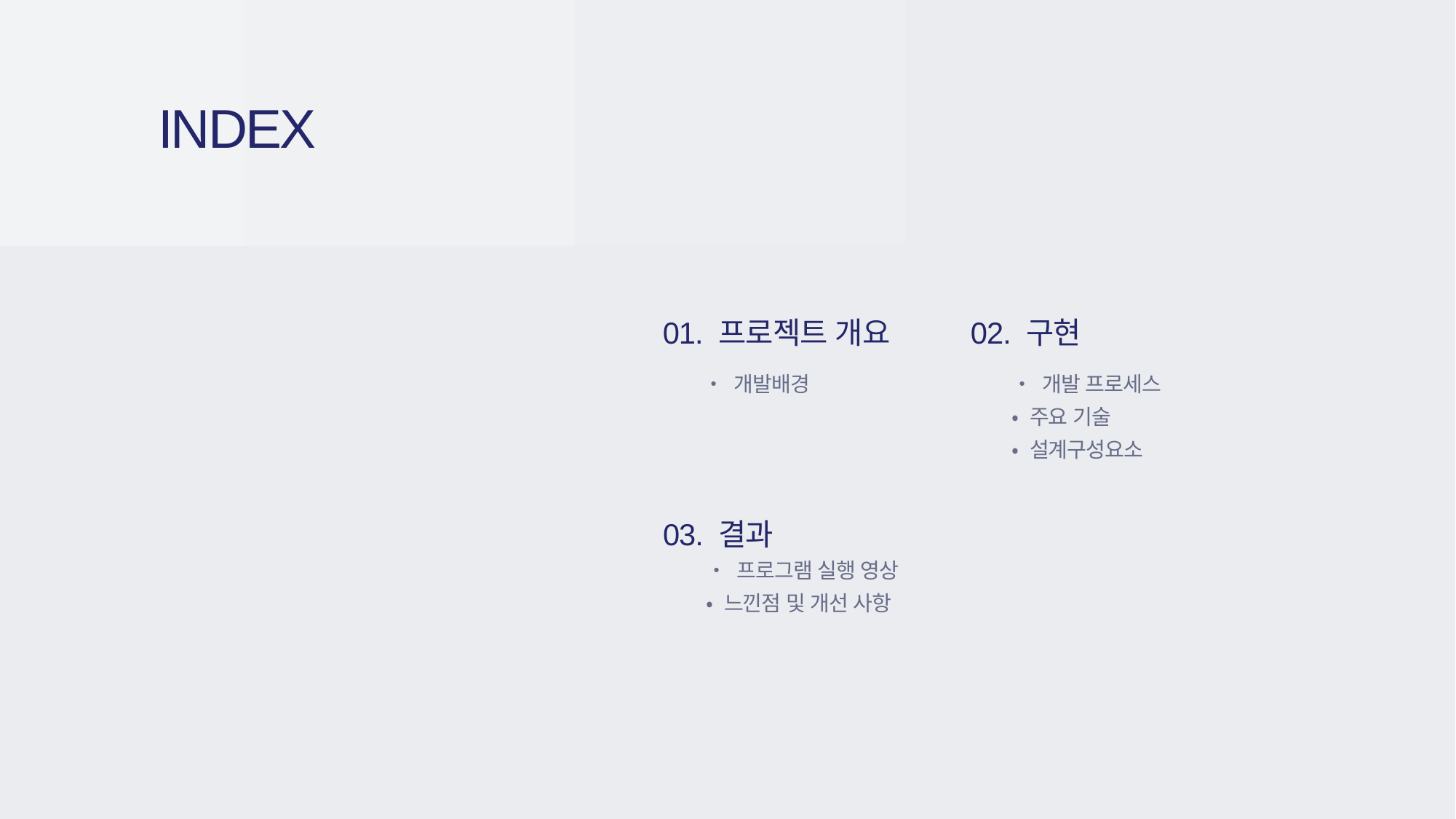

INDEX
01. 프로젝트 개요
02. 구현
• 개발배경
• 개발 프로세스
• 주요 기술
• 설계구성요소
03. 결과

• 프로그램 실행 영상
• 느낀점 및 개선 사항